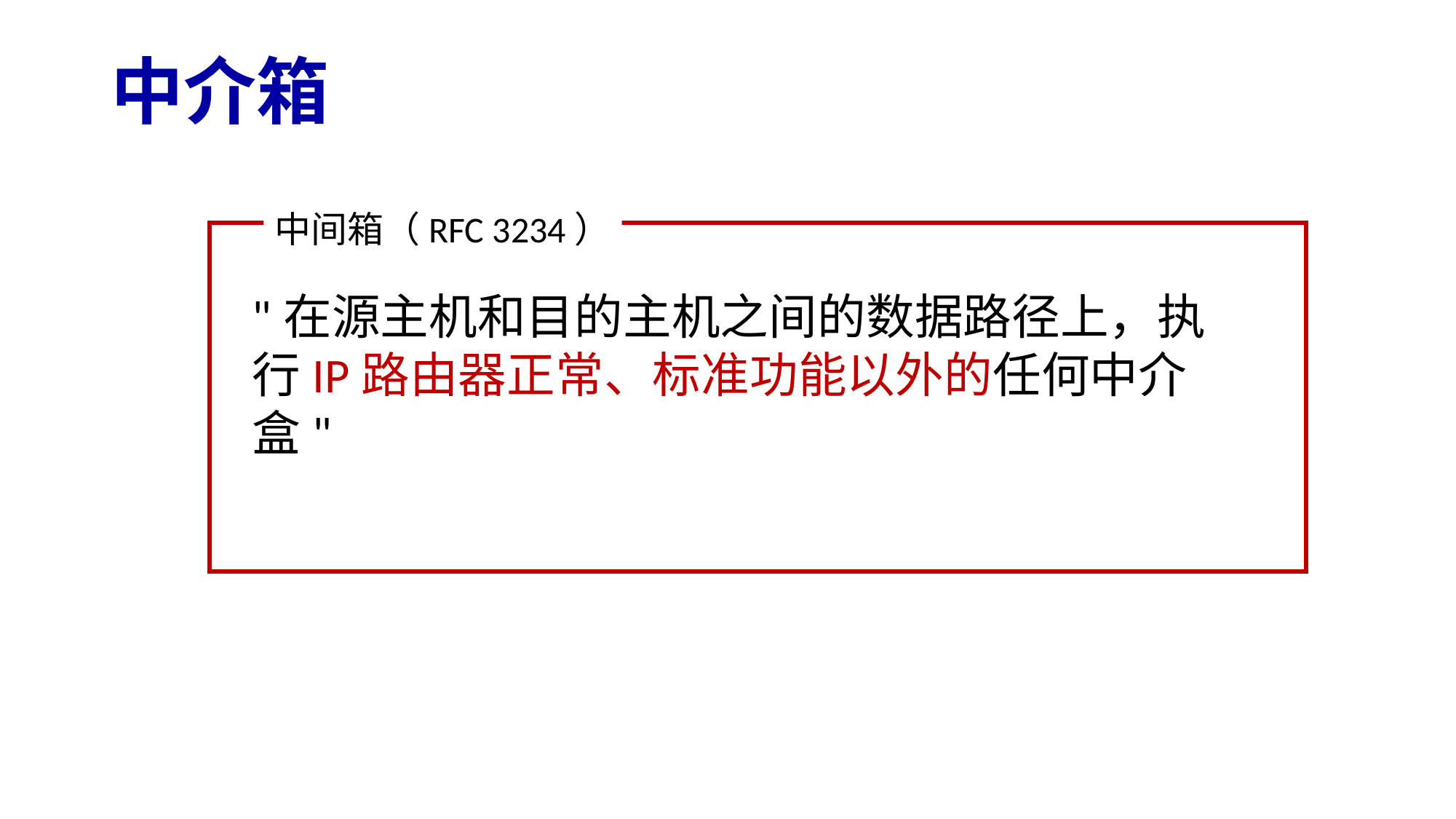

# 中介箱
中间箱（RFC 3234）

"在源主机和目的主机之间的数据路径上，执行IP路由器正常、标准功能以外的任何中介盒"